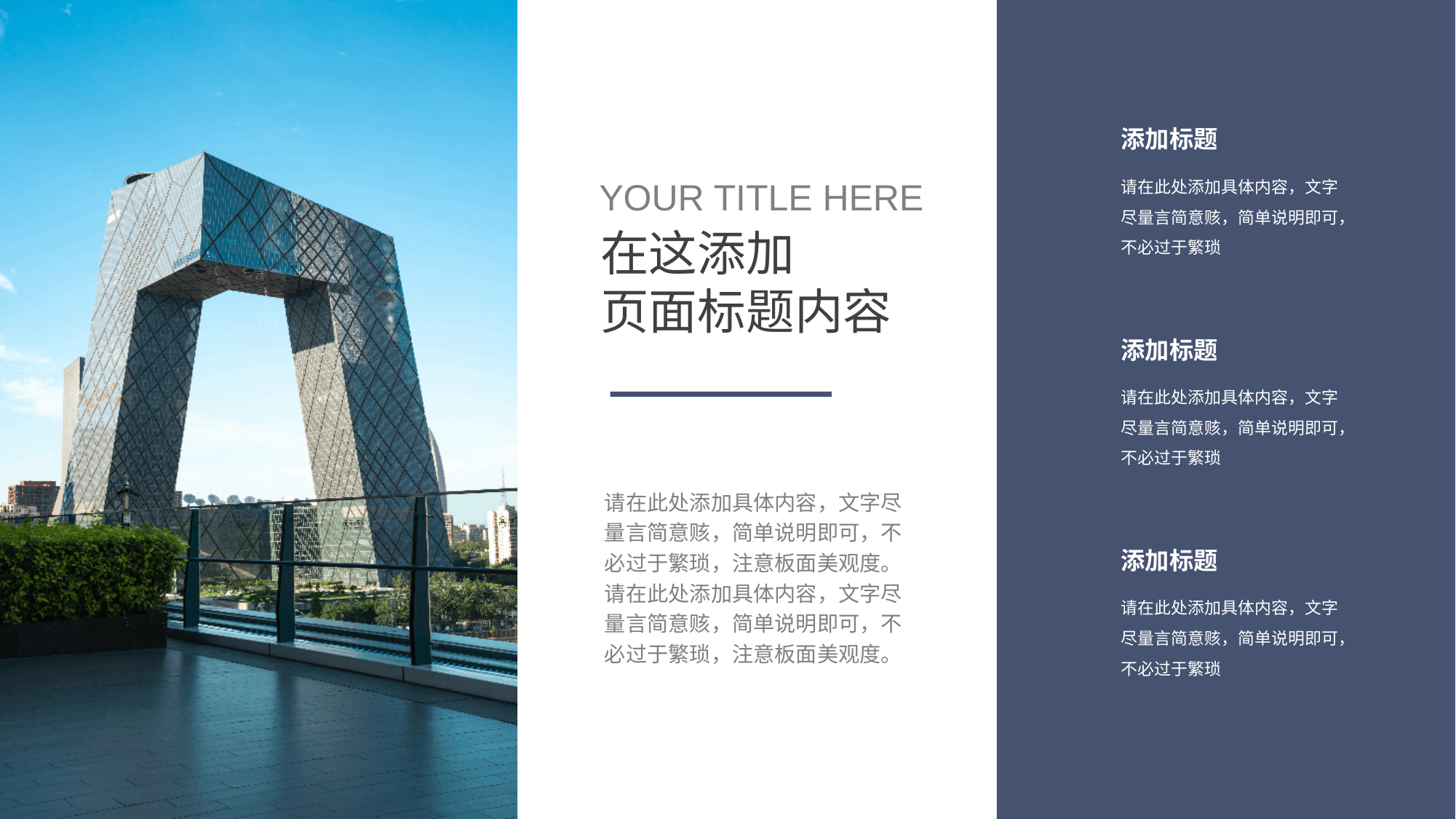

添加标题
请在此处添加具体内容，文字尽量言简意赅，简单说明即可，不必过于繁琐
YOUR TITLE HERE
在这添加
页面标题内容
添加标题
请在此处添加具体内容，文字尽量言简意赅，简单说明即可，不必过于繁琐

请在此处添加具体内容，文字尽量言简意赅，简单说明即可，不必过于繁琐，注意板面美观度。请在此处添加具体内容，文字尽量言简意赅，简单说明即可，不必过于繁琐，注意板面美观度。
添加标题
请在此处添加具体内容，文字尽量言简意赅，简单说明即可，不必过于繁琐